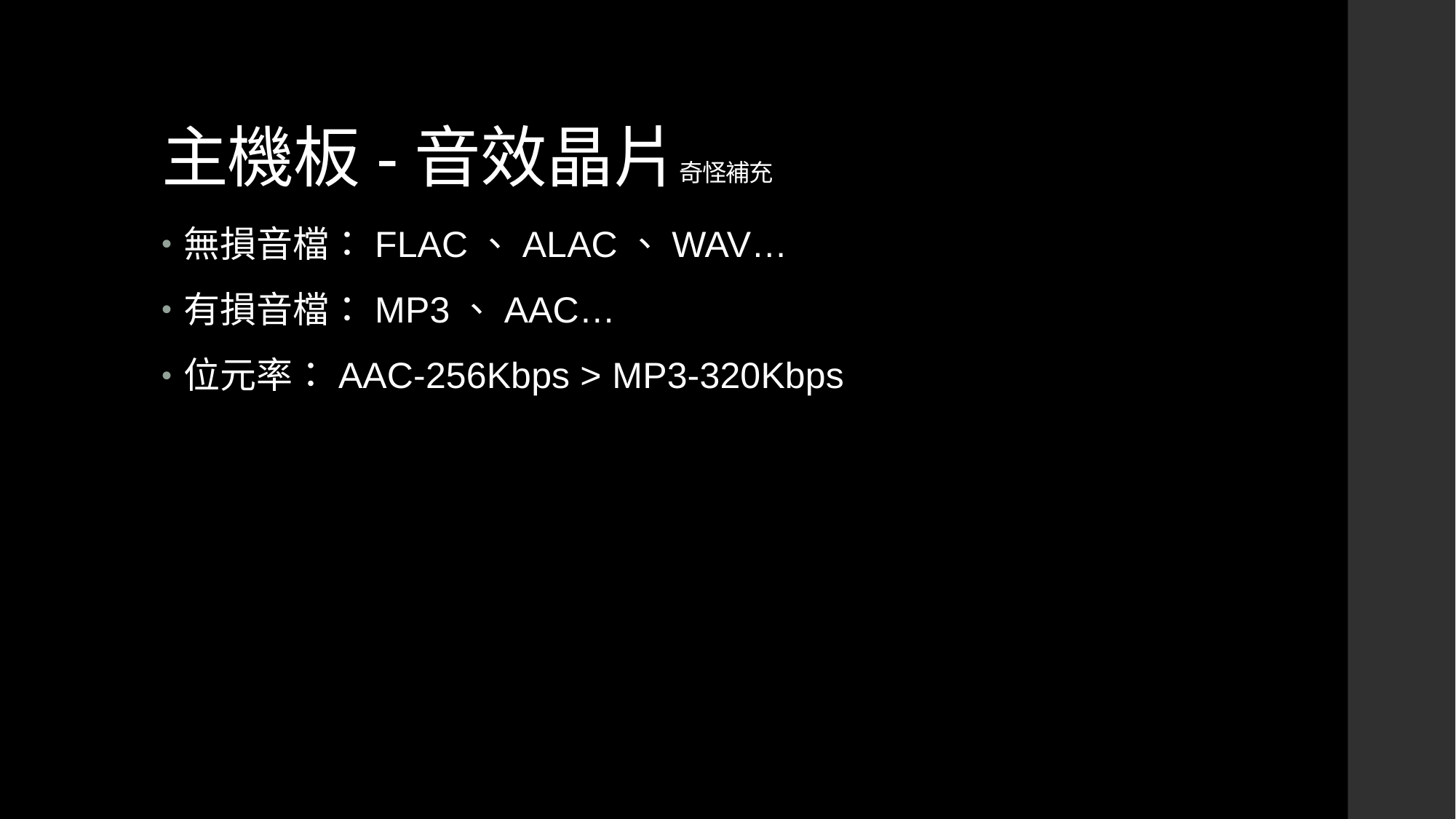

# 主機板-音效晶片奇怪補充
無損音檔：FLAC、ALAC、WAV…
有損音檔：MP3、AAC…
位元率：AAC-256Kbps > MP3-320Kbps